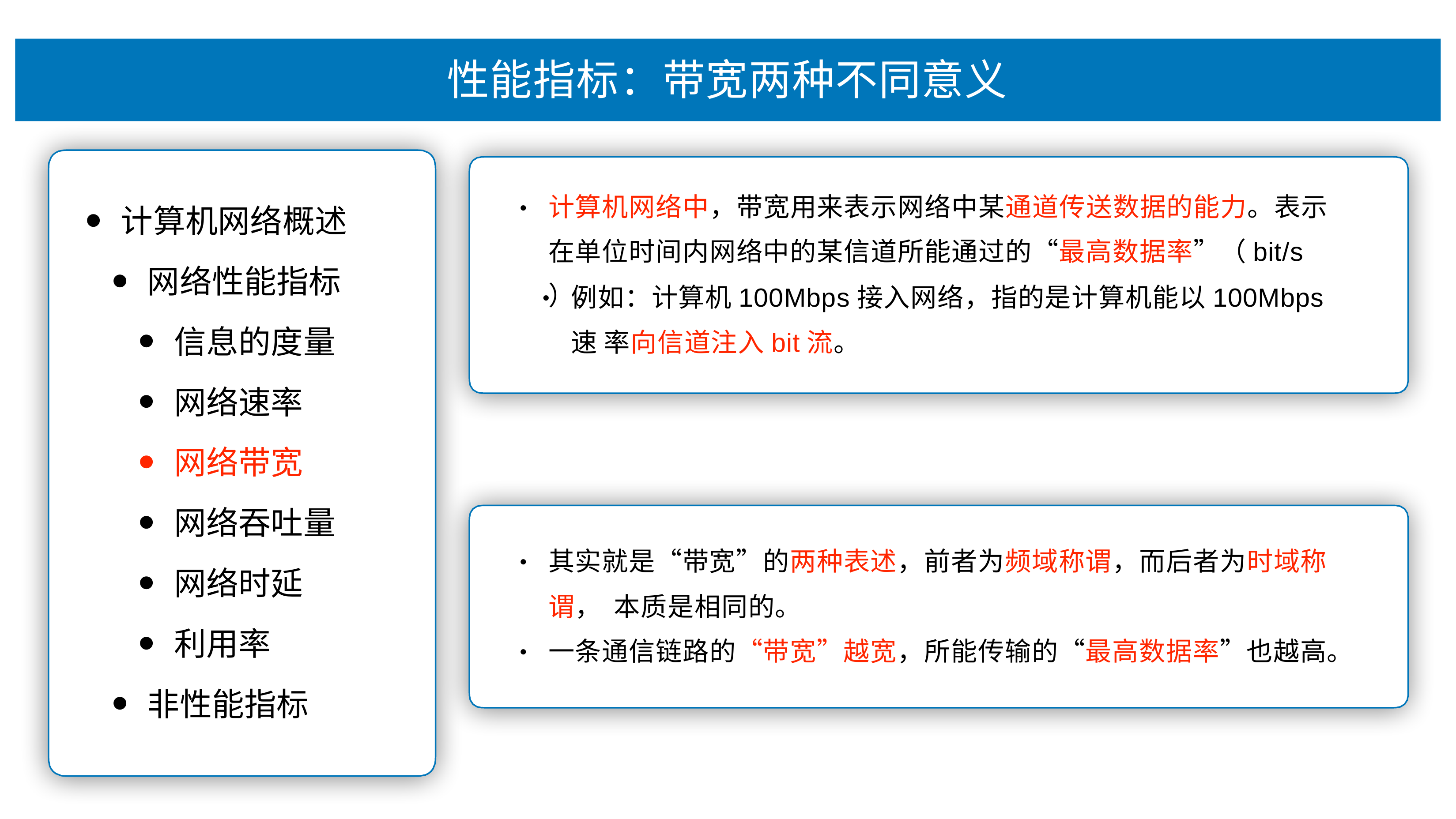

# 性能指标：带宽两种不同意义

计算机⽹络中，带宽⽤来表示⽹络中某通道传送数据的能⼒。表示 在单位时间内⽹络中的某信道所能通过的“最⾼数据率”（bit/s）。
•
计算机⽹络概述
⽹络性能指标
信息的度量
⽹络速率
⽹络带宽
⽹络吞吐量
⽹络时延
利⽤率
⾮性能指标
例如：计算机100Mbps接⼊⽹络，指的是计算机能以100Mbps速 率向信道注⼊bit流。
•

其实就是“带宽”的两种表述，前者为频域称谓，⽽后者为时域称谓，  本质是相同的。
⼀条通信链路的“带宽”越宽，所能传输的“最⾼数据率”也越⾼。
•
•